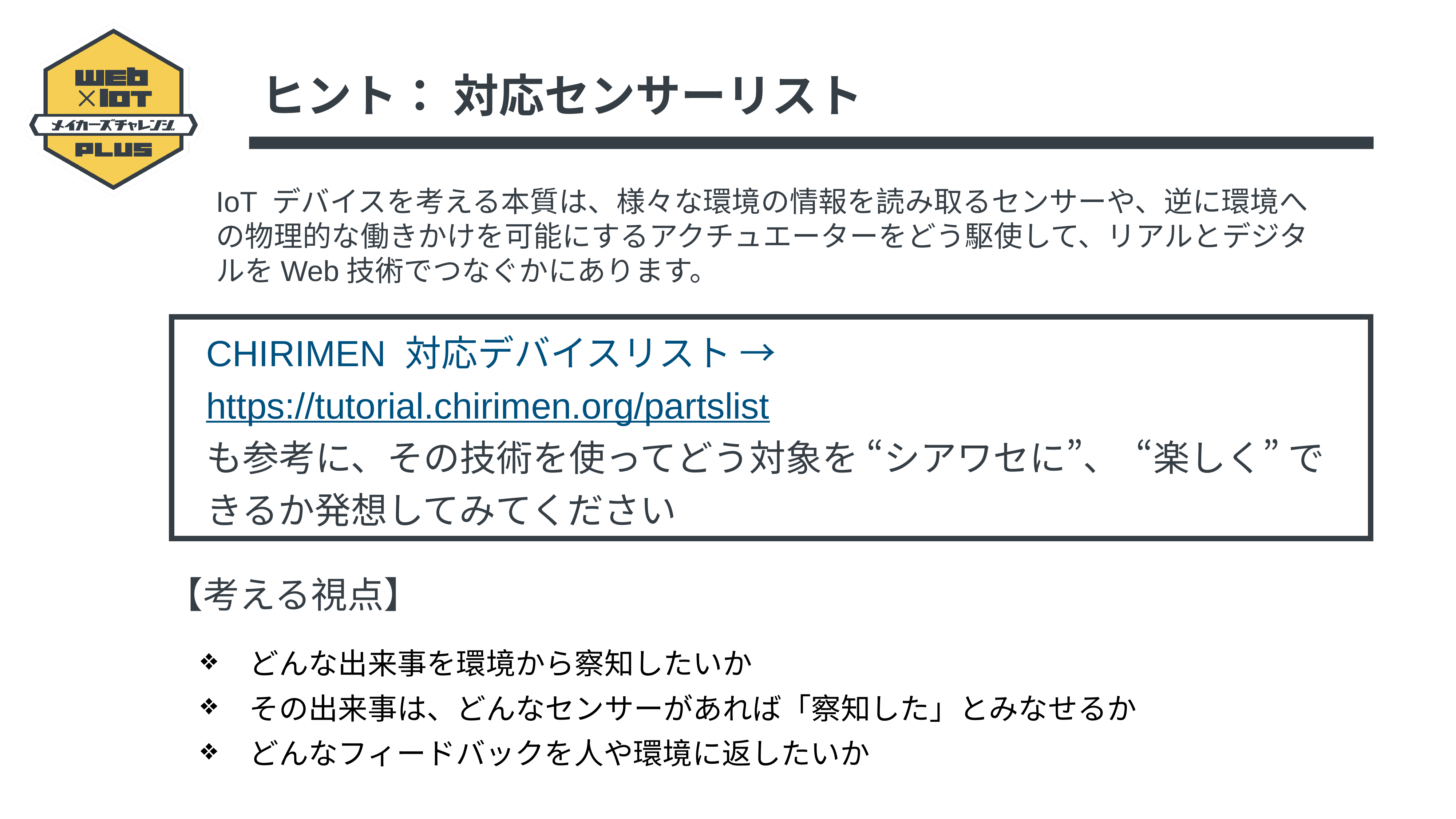

ヒント： 対応センサーリスト
IoT デバイスを考える本質は、様々な環境の情報を読み取るセンサーや、逆に環境への物理的な働きかけを可能にするアクチュエーターをどう駆使して、リアルとデジタルをWeb技術でつなぐかにあります。

CHIRIMEN 対応デバイスリスト → 　https://tutorial.chirimen.org/partslist
も参考に、その技術を使ってどう対象を “シアワセに”、  “楽しく” できるか発想してみてください
【考える視点】
どんな出来事を環境から察知したいか
その出来事は、どんなセンサーがあれば「察知した」とみなせるか
どんなフィードバックを人や環境に返したいか